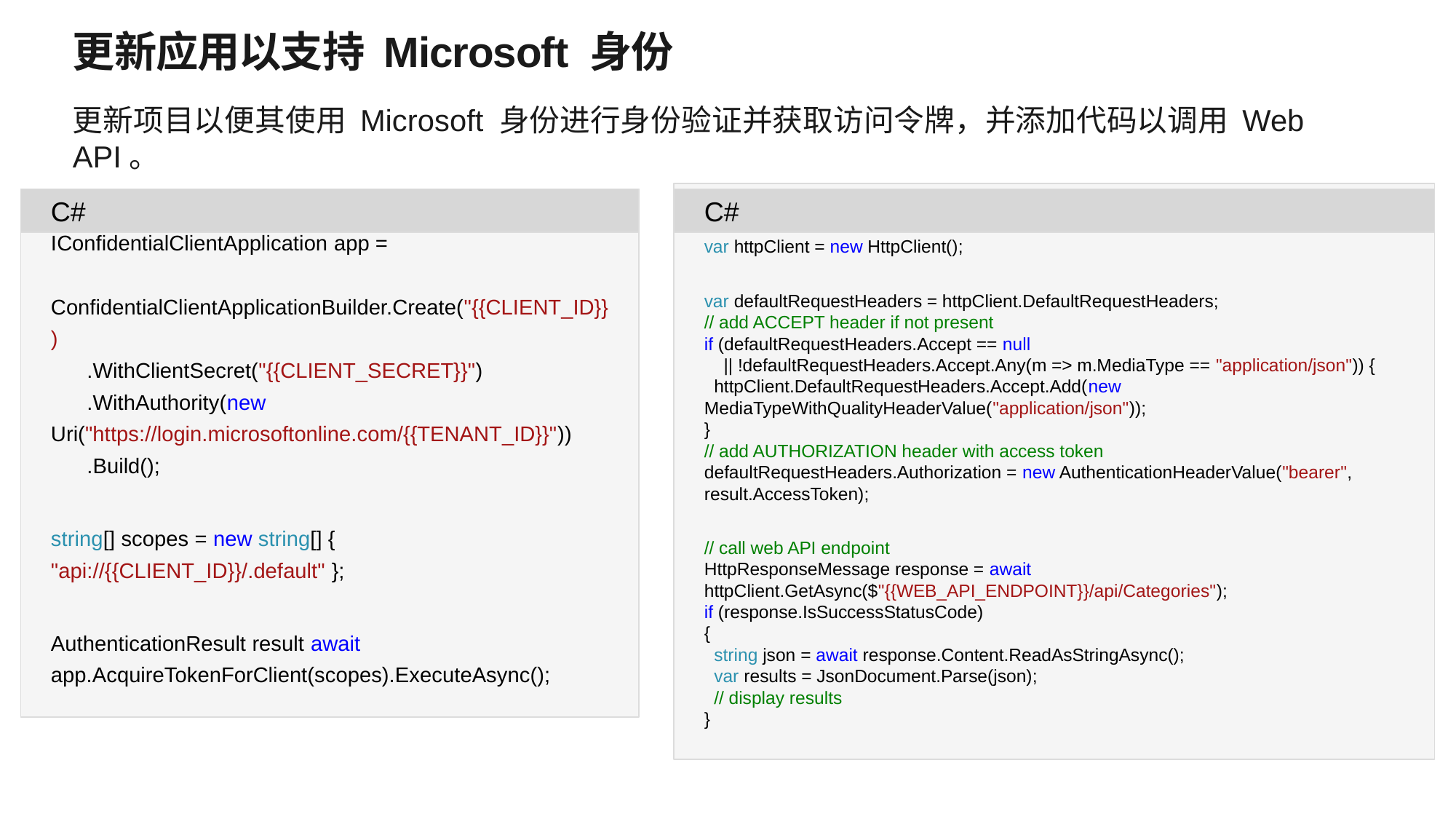

# 更新应用以支持 Microsoft 身份
更新项目以便其使用 Microsoft 身份进行身份验证并获取访问令牌，并添加代码以调用 Web API。

var httpClient = new HttpClient();
var defaultRequestHeaders = httpClient.DefaultRequestHeaders;
// add ACCEPT header if not present
if (defaultRequestHeaders.Accept == null
    || !defaultRequestHeaders.Accept.Any(m => m.MediaType == "application/json")) {
  httpClient.DefaultRequestHeaders.Accept.Add(new MediaTypeWithQualityHeaderValue("application/json"));
}
// add AUTHORIZATION header with access token
defaultRequestHeaders.Authorization = new AuthenticationHeaderValue("bearer", result.AccessToken);
// call web API endpoint
HttpResponseMessage response = await httpClient.GetAsync($"{{WEB_API_ENDPOINT}}/api/Categories");
if (response.IsSuccessStatusCode)
{
  string json = await response.Content.ReadAsStringAsync();
  var results = JsonDocument.Parse(json);
  // display results
}
C#
C#
IConfidentialClientApplication app =
  ConfidentialClientApplicationBuilder.Create("{{CLIENT_ID}})
      .WithClientSecret("{{CLIENT_SECRET}}")
      .WithAuthority(new Uri("https://login.microsoftonline.com/{{TENANT_ID}}"))
      .Build();
string[] scopes = new string[] { "api://{{CLIENT_ID}}/.default" };
AuthenticationResult result await app.AcquireTokenForClient(scopes).ExecuteAsync();